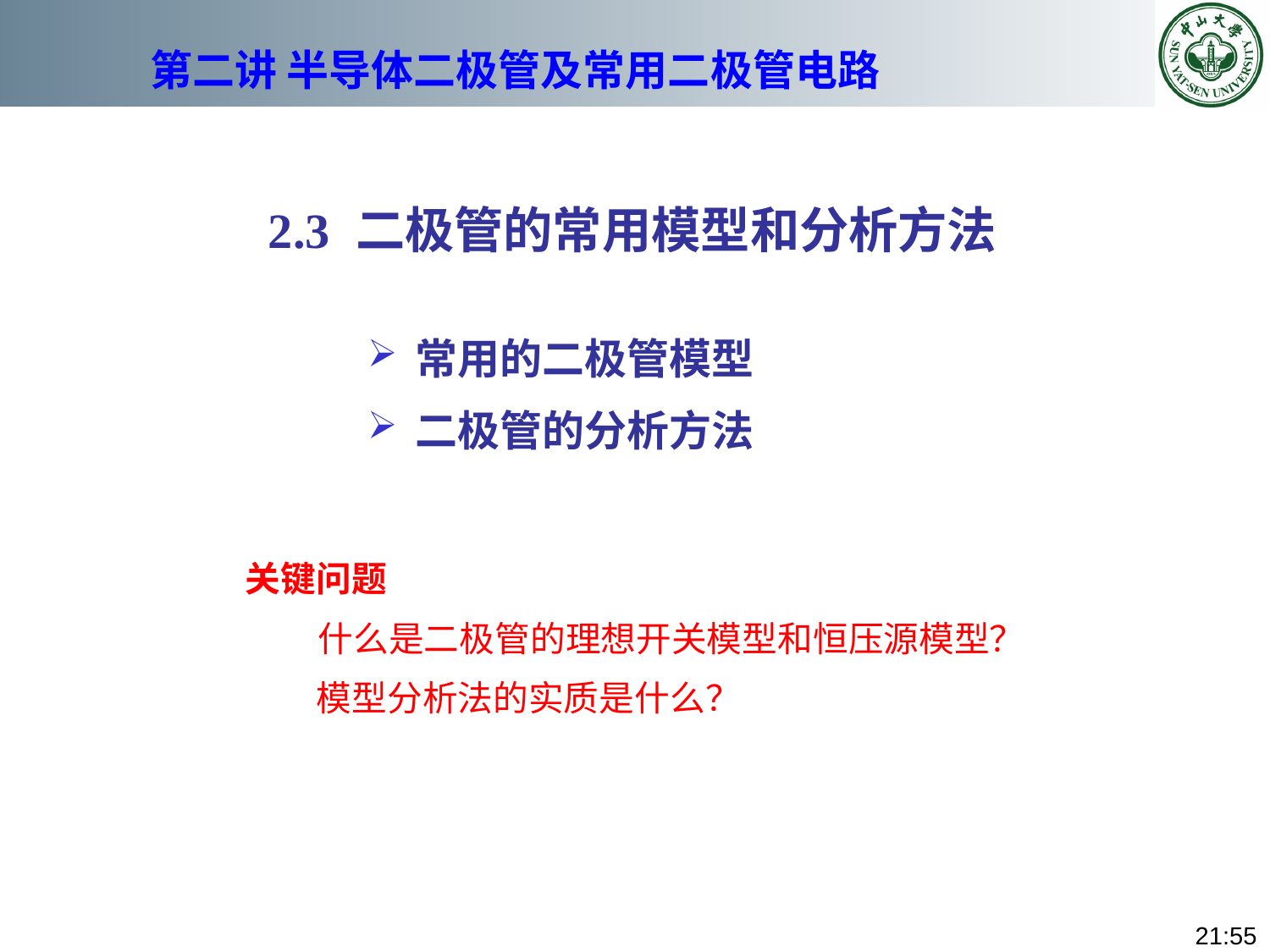

# 第二讲 半导体二极管及常用二极管电路
 2.3 二极管的常用模型和分析方法
常用的二极管模型
二极管的分析方法

关键问题
        什么是二极管的理想开关模型和恒压源模型？
        模型分析法的实质是什么？